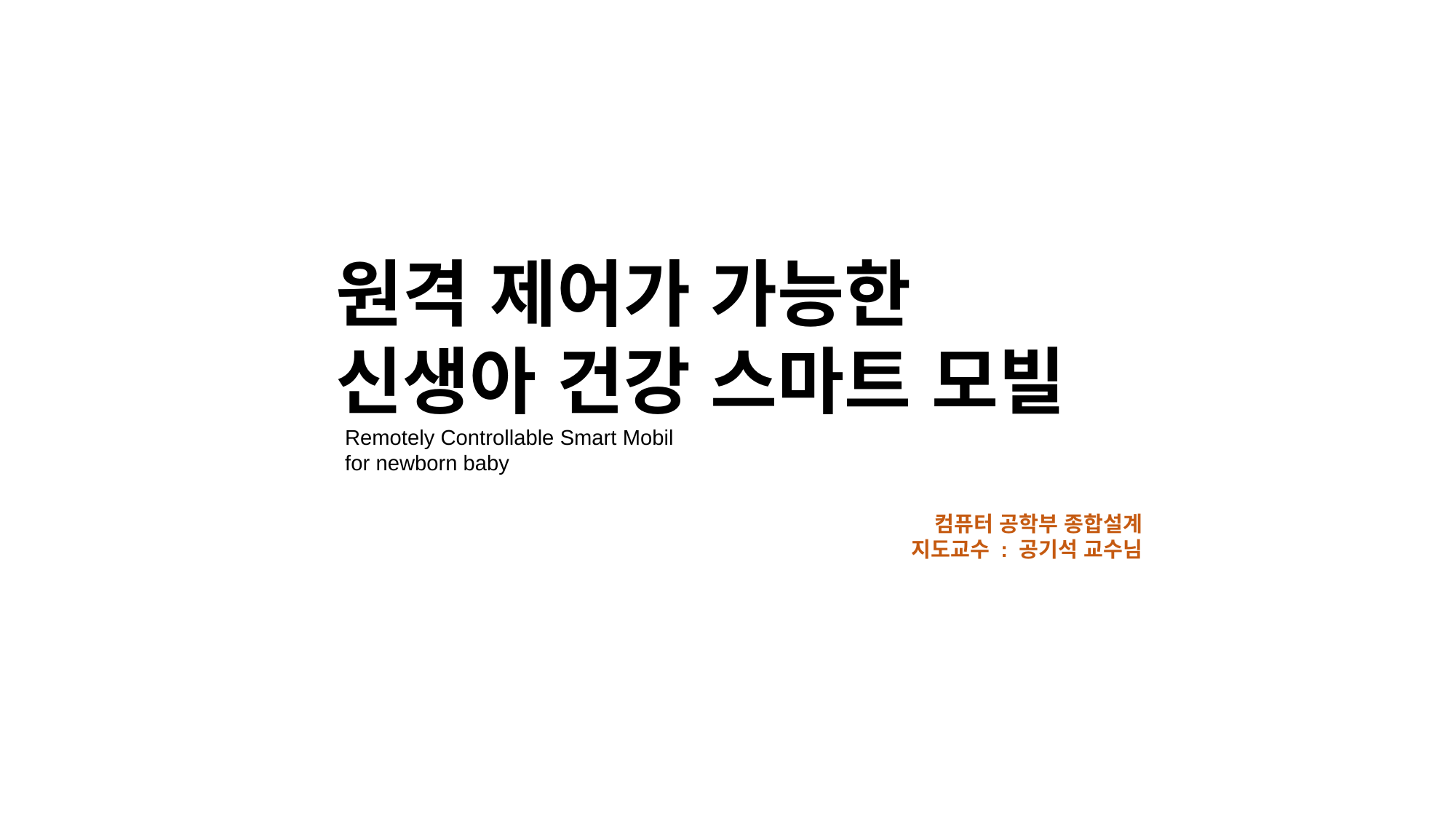

원격 제어가 가능한
신생아 건강 스마트 모빌
Remotely Controllable Smart Mobil
for newborn baby
컴퓨터 공학부 종합설계
지도교수 : 공기석 교수님